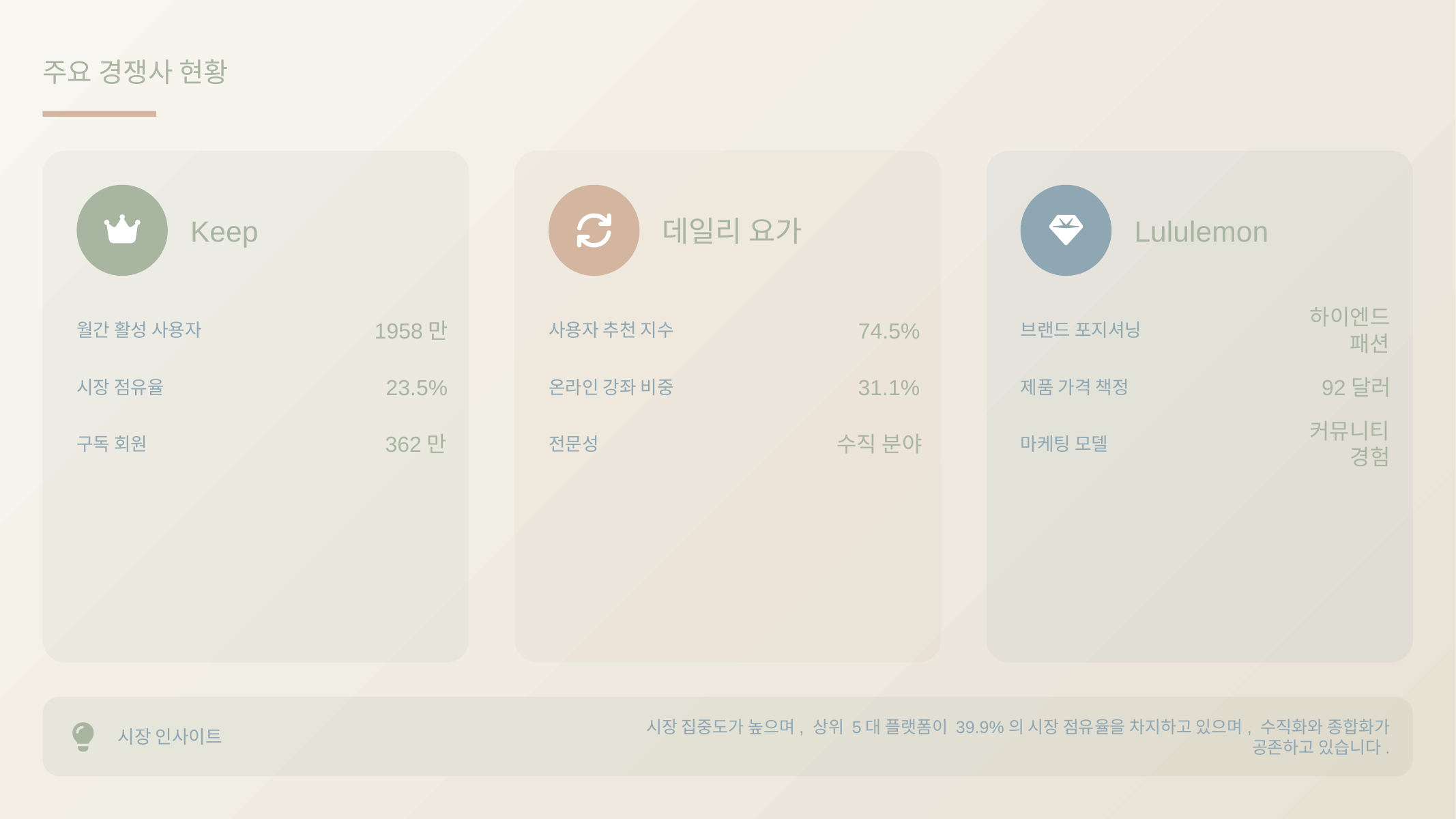

주요 경쟁사 현황

Keep
데일리 요가
Lululemon

1958만
74.5%
하이엔드 패션
월간 활성 사용자
사용자 추천 지수
브랜드 포지셔닝
23.5%
31.1%
92달러
시장 점유율
온라인 강좌 비중
제품 가격 책정
362만
수직 분야
커뮤니티 경험
구독 회원
전문성
마케팅 모델

시장 인사이트

시장 집중도가 높으며, 상위 5대 플랫폼이 39.9%의 시장 점유율을 차지하고 있으며, 수직화와 종합화가 공존하고 있습니다.